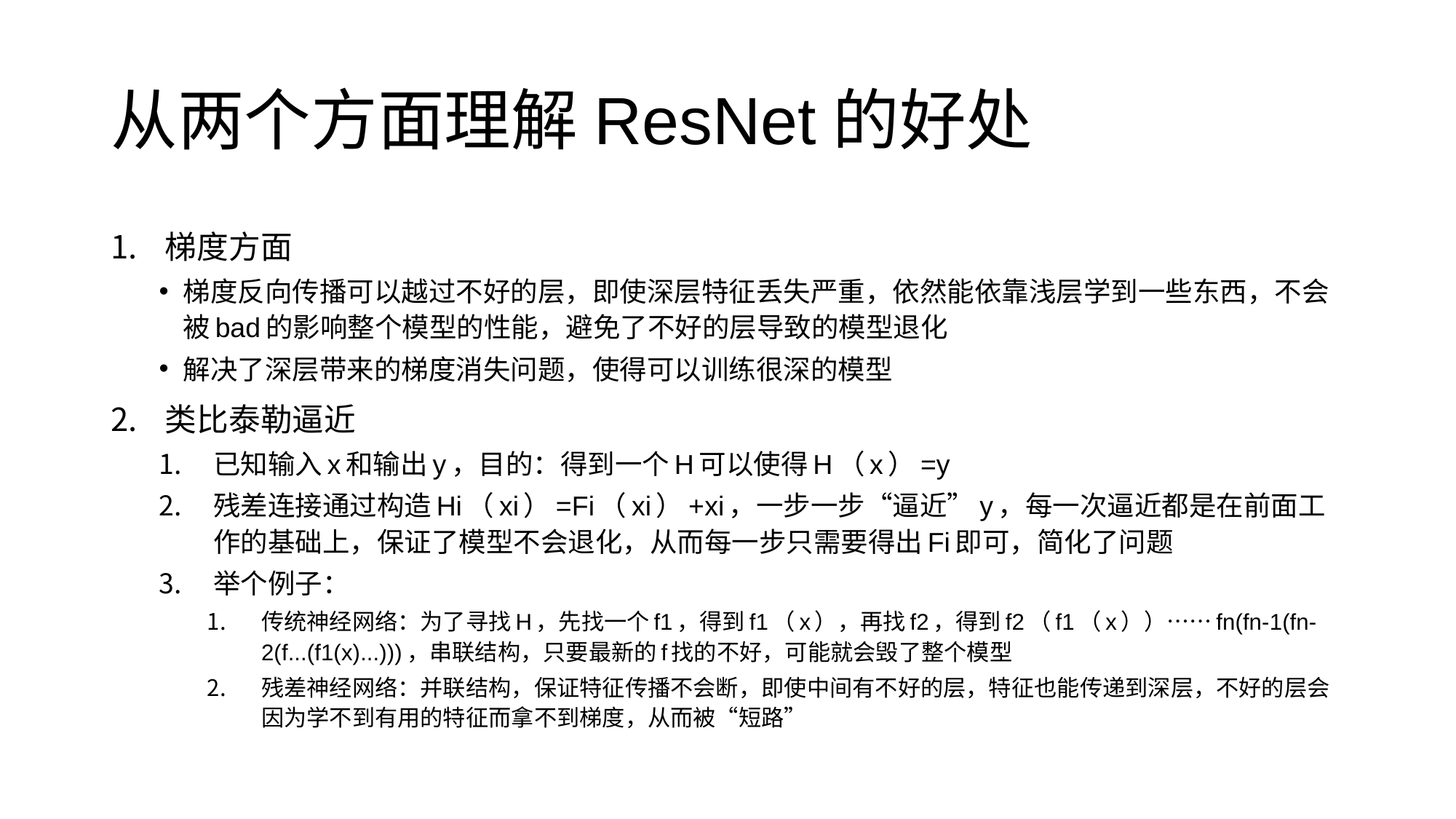

# 从两个方面理解ResNet的好处
梯度方面
梯度反向传播可以越过不好的层，即使深层特征丢失严重，依然能依靠浅层学到一些东西，不会被bad的影响整个模型的性能，避免了不好的层导致的模型退化
解决了深层带来的梯度消失问题，使得可以训练很深的模型
类比泰勒逼近
已知输入x和输出y，目的：得到一个H可以使得H（x）=y
残差连接通过构造Hi（xi）=Fi（xi）+xi，一步一步“逼近”y，每一次逼近都是在前面工作的基础上，保证了模型不会退化，从而每一步只需要得出Fi即可，简化了问题
举个例子：
传统神经网络：为了寻找H，先找一个f1，得到f1（x），再找f2，得到f2（f1（x））……fn(fn-1(fn-2(f...(f1(x)...)))，串联结构，只要最新的f找的不好，可能就会毁了整个模型
残差神经网络：并联结构，保证特征传播不会断，即使中间有不好的层，特征也能传递到深层，不好的层会因为学不到有用的特征而拿不到梯度，从而被“短路”